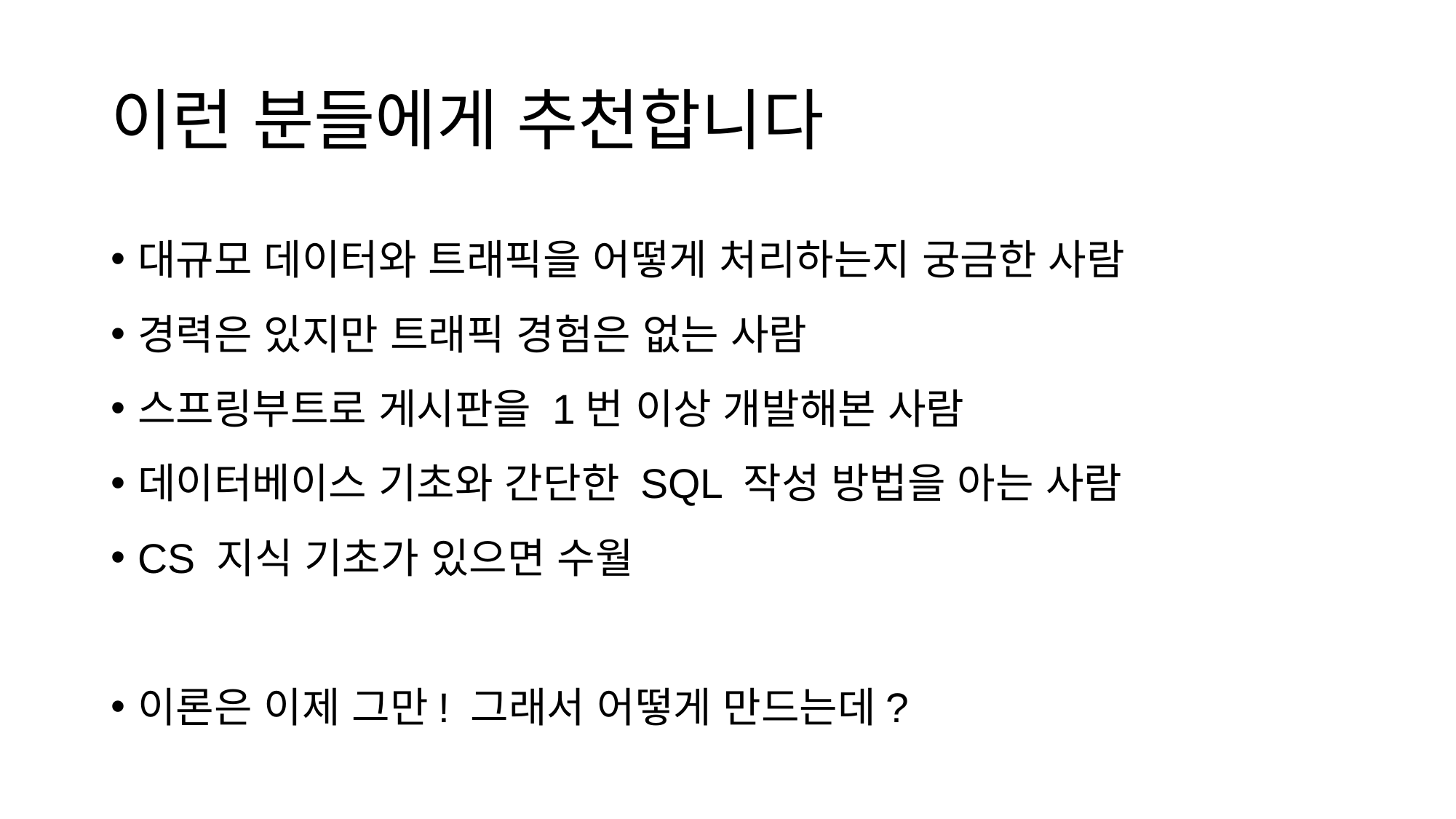

# 이런 분들에게 추천합니다
대규모 데이터와 트래픽을 어떻게 처리하는지 궁금한 사람
경력은 있지만 트래픽 경험은 없는 사람
스프링부트로 게시판을 1번 이상 개발해본 사람
데이터베이스 기초와 간단한 SQL 작성 방법을 아는 사람
CS 지식 기초가 있으면 수월

이론은 이제 그만! 그래서 어떻게 만드는데?